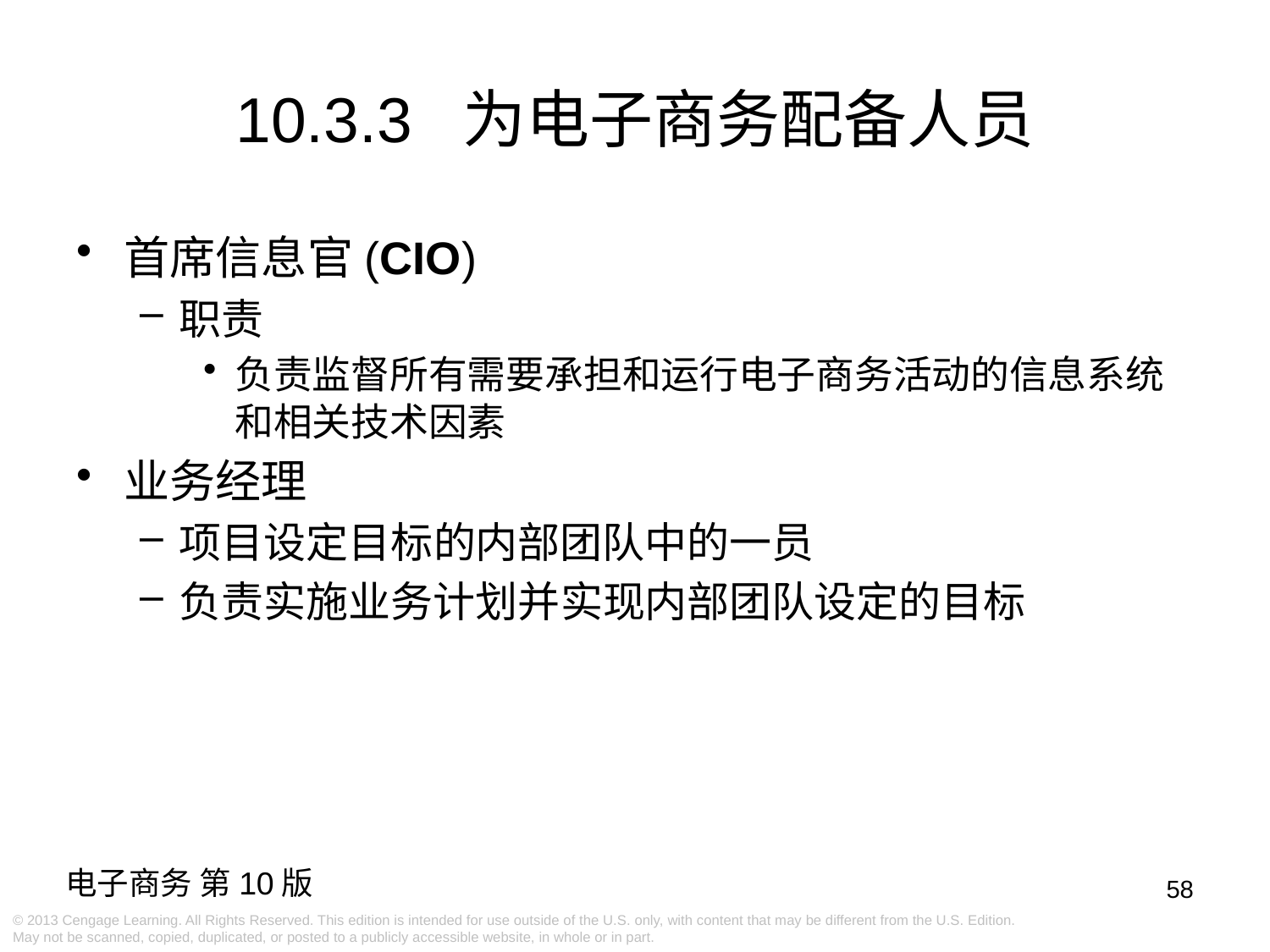

10.3.3  为电子商务配备人员
首席信息官(CIO)
职责
负责监督所有需要承担和运行电子商务活动的信息系统和相关技术因素
业务经理
项目设定目标的内部团队中的一员
负责实施业务计划并实现内部团队设定的目标
58